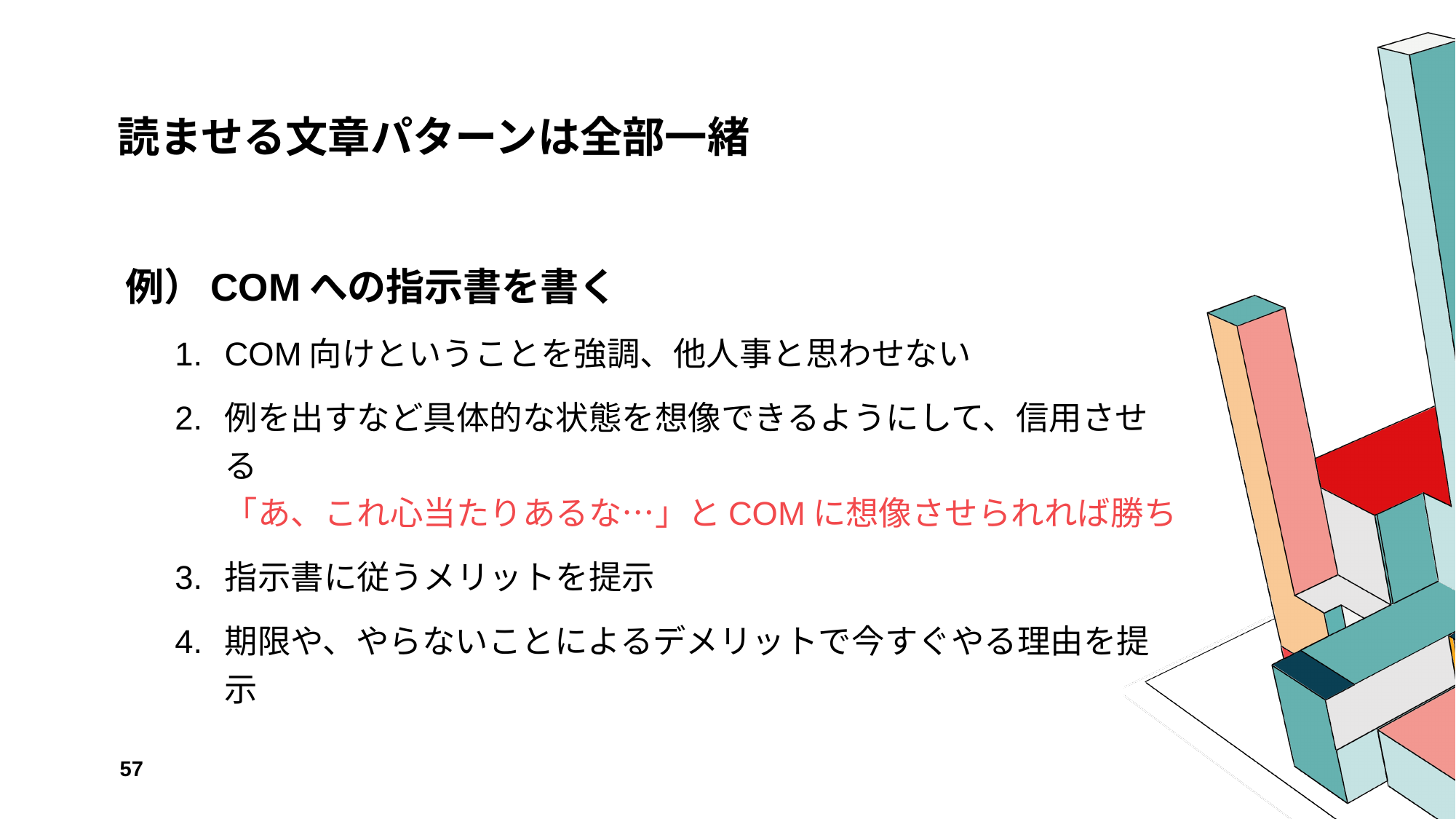

# 読ませる文章パターンは全部一緒
例）COMへの指示書を書く
COM向けということを強調、他人事と思わせない
例を出すなど具体的な状態を想像できるようにして、信用させる
「あ、これ心当たりあるな…」とCOMに想像させられれば勝ち
指示書に従うメリットを提示
期限や、やらないことによるデメリットで今すぐやる理由を提示
57